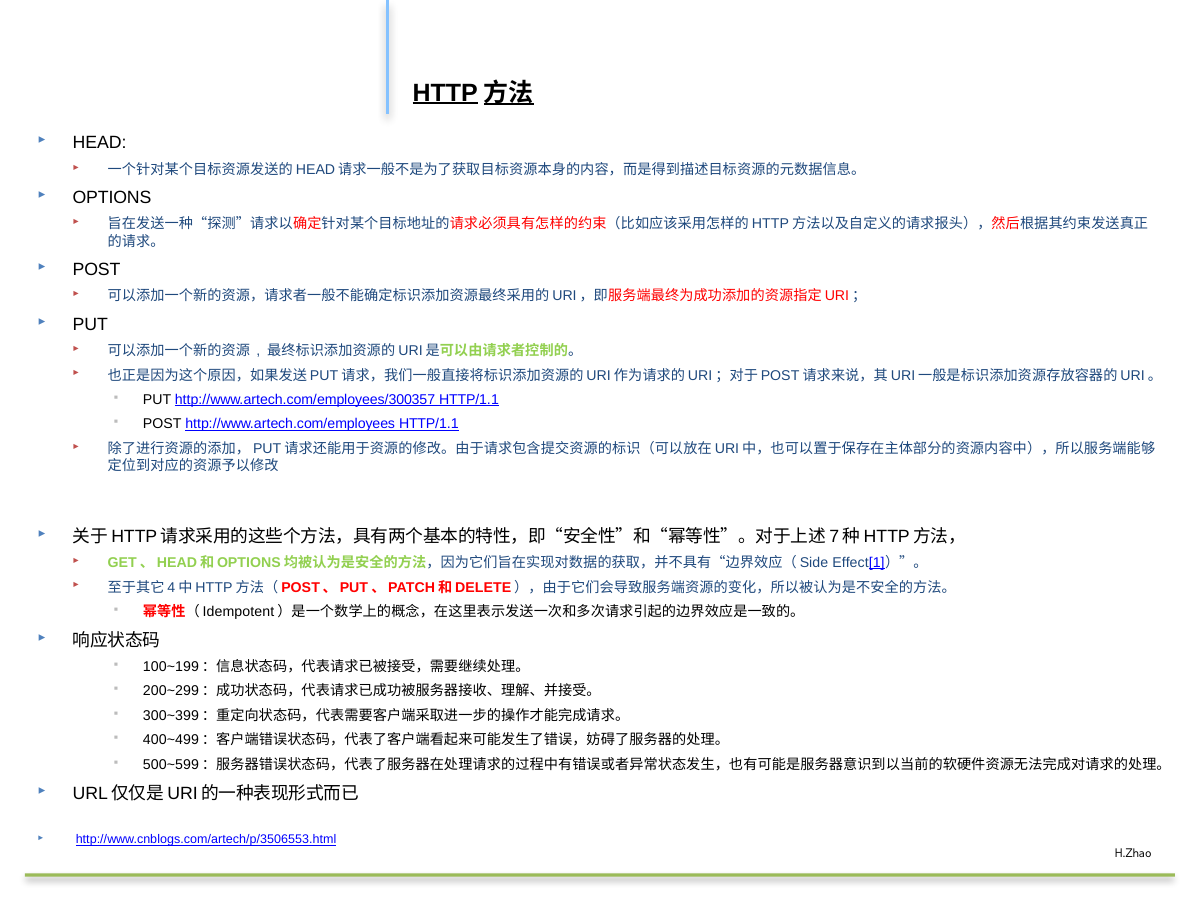

#
HTTP方法
HEAD:
一个针对某个目标资源发送的HEAD请求一般不是为了获取目标资源本身的内容，而是得到描述目标资源的元数据信息。
OPTIONS
旨在发送一种“探测”请求以确定针对某个目标地址的请求必须具有怎样的约束（比如应该采用怎样的HTTP方法以及自定义的请求报头），然后根据其约束发送真正的请求。
POST
可以添加一个新的资源，请求者一般不能确定标识添加资源最终采用的URI，即服务端最终为成功添加的资源指定URI；
PUT
可以添加一个新的资源 , 最终标识添加资源的URI是可以由请求者控制的。
也正是因为这个原因，如果发送PUT请求，我们一般直接将标识添加资源的URI作为请求的URI；对于POST请求来说，其URI一般是标识添加资源存放容器的URI。
PUT http://www.artech.com/employees/300357 HTTP/1.1
POST http://www.artech.com/employees HTTP/1.1
除了进行资源的添加，PUT请求还能用于资源的修改。由于请求包含提交资源的标识（可以放在URI中，也可以置于保存在主体部分的资源内容中），所以服务端能够定位到对应的资源予以修改

关于HTTP请求采用的这些个方法，具有两个基本的特性，即“安全性”和“幂等性”。对于上述7种HTTP方法，
GET、HEAD和OPTIONS均被认为是安全的方法，因为它们旨在实现对数据的获取，并不具有“边界效应（Side Effect[1]）”。
至于其它4中HTTP方法（POST、PUT、PATCH和DELETE），由于它们会导致服务端资源的变化，所以被认为是不安全的方法。
幂等性（Idempotent）是一个数学上的概念，在这里表示发送一次和多次请求引起的边界效应是一致的。
响应状态码
100~199：信息状态码，代表请求已被接受，需要继续处理。
200~299：成功状态码，代表请求已成功被服务器接收、理解、并接受。
300~399：重定向状态码，代表需要客户端采取进一步的操作才能完成请求。
400~499：客户端错误状态码，代表了客户端看起来可能发生了错误，妨碍了服务器的处理。
500~599：服务器错误状态码，代表了服务器在处理请求的过程中有错误或者异常状态发生，也有可能是服务器意识到以当前的软硬件资源无法完成对请求的处理。
URL仅仅是URI的一种表现形式而已
http://www.cnblogs.com/artech/p/3506553.html